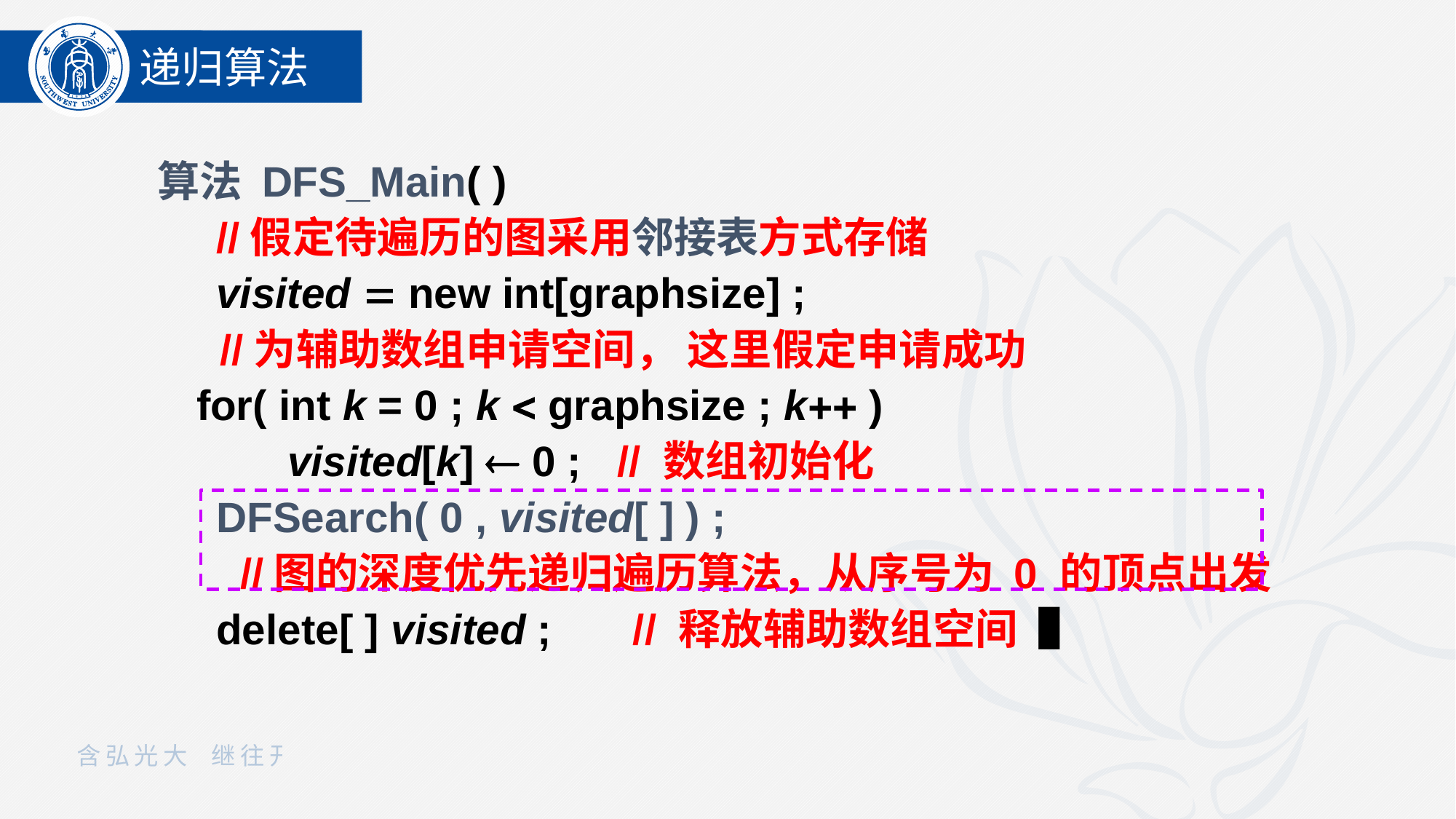

递归算法
算法 DFS_Main( )
     //假定待遍历的图采用邻接表方式存储
     visited = new int[graphsize] ;
   //为辅助数组申请空间， 这里假定申请成功
	 for( int k = 0 ; k < graphsize ; k++ )
           visited[k] ← 0 ;   // 数组初始化
     DFSearch( 0 , visited[ ] ) ;
       //图的深度优先递归遍历算法，从序号为 0 的顶点出发
     delete[ ] visited ;	 // 释放辅助数组空间▐